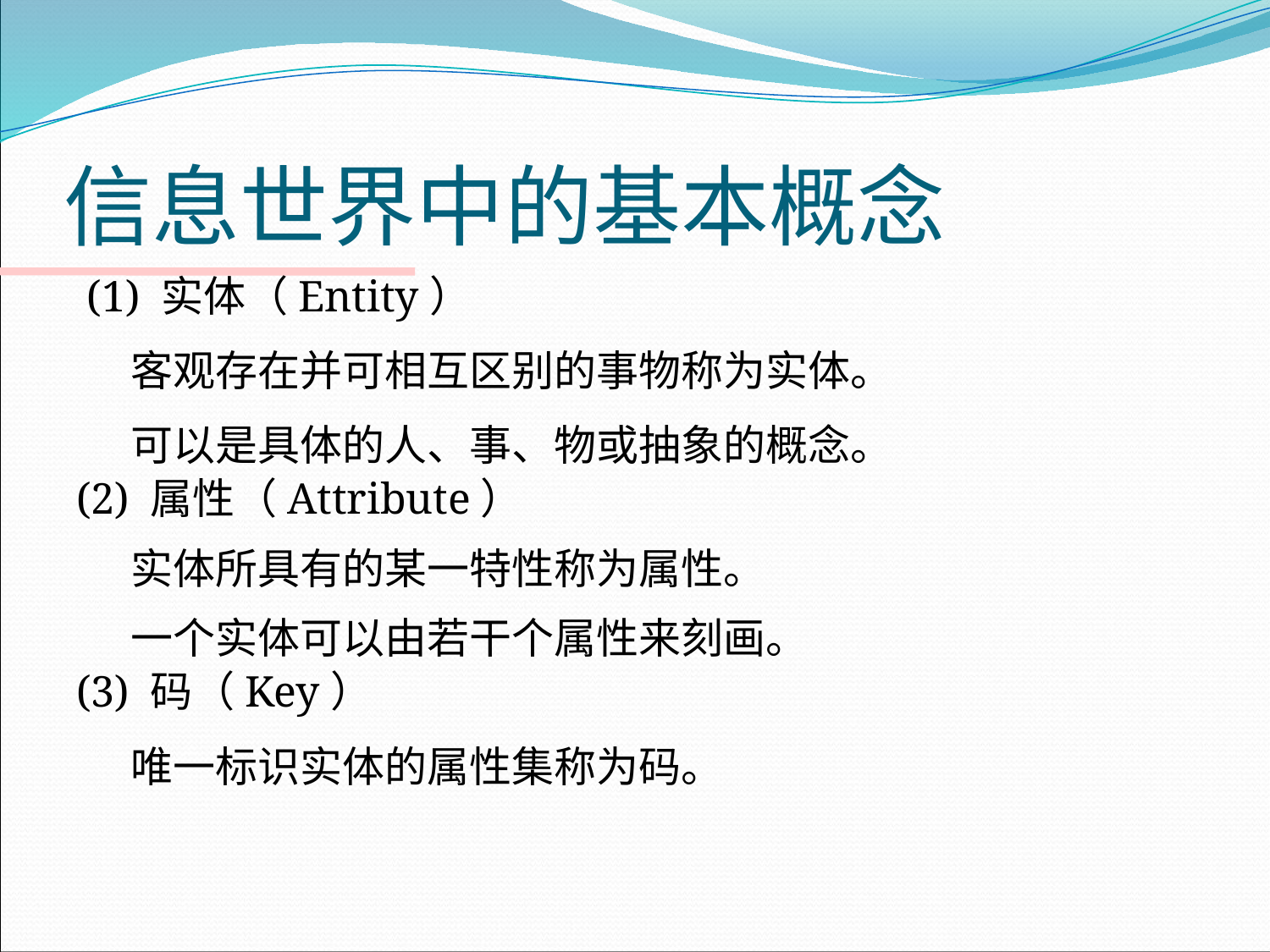

# 信息世界中的基本概念
 (1) 实体（Entity）
客观存在并可相互区别的事物称为实体。
可以是具体的人、事、物或抽象的概念。
(2) 属性（Attribute）
实体所具有的某一特性称为属性。
一个实体可以由若干个属性来刻画。
(3) 码（Key）
唯一标识实体的属性集称为码。

45